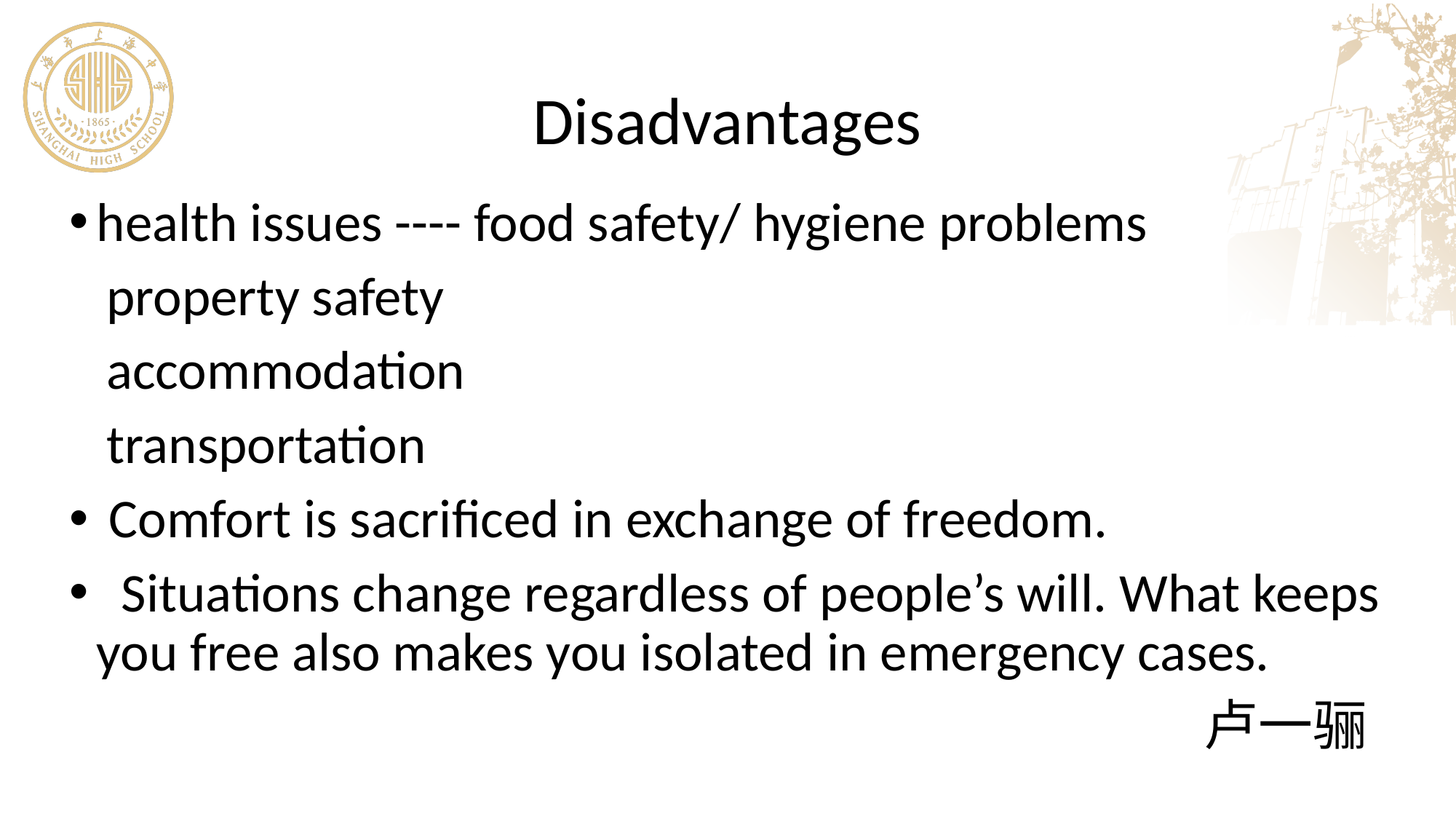

# Disadvantages
health issues ---- food safety/ hygiene problems
   property safety
   accommodation
   transportation
 Comfort is sacrificed in exchange of freedom.
  Situations change regardless of people’s will. What keeps you free also makes you isolated in emergency cases.
                                                                                            卢一骊